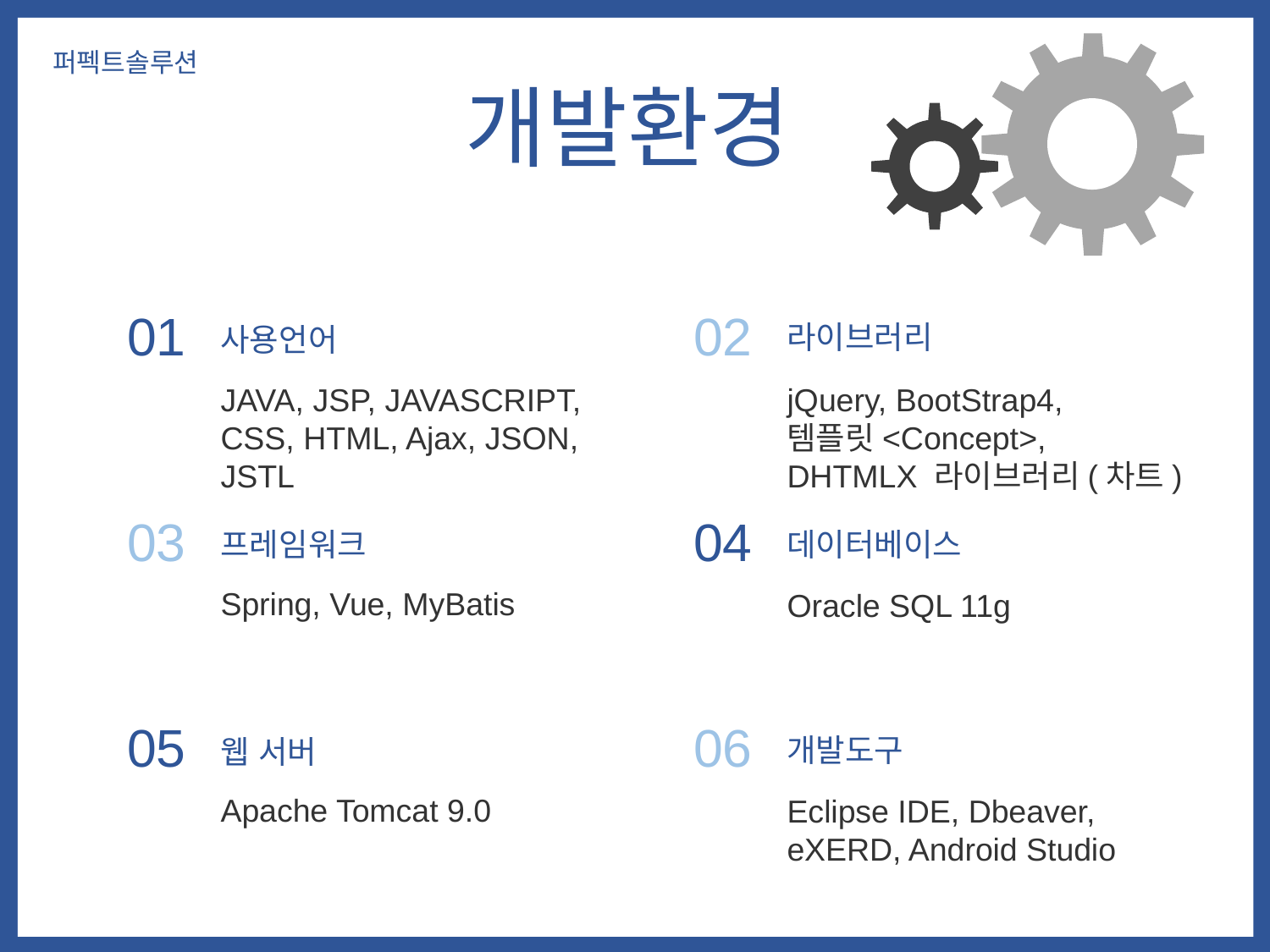

퍼펙트솔루션
개발환경

02
01
라이브러리
사용언어
JAVA, JSP, JAVASCRIPT,
CSS, HTML, Ajax, JSON,
JSTL
jQuery, BootStrap4,
템플릿<Concept>,
DHTMLX 라이브러리(차트)
03
04
프레임워크
데이터베이스
Spring, Vue, MyBatis
Oracle SQL 11g
05
06
개발도구
웹 서버
Apache Tomcat 9.0
Eclipse IDE, Dbeaver,
eXERD, Android Studio